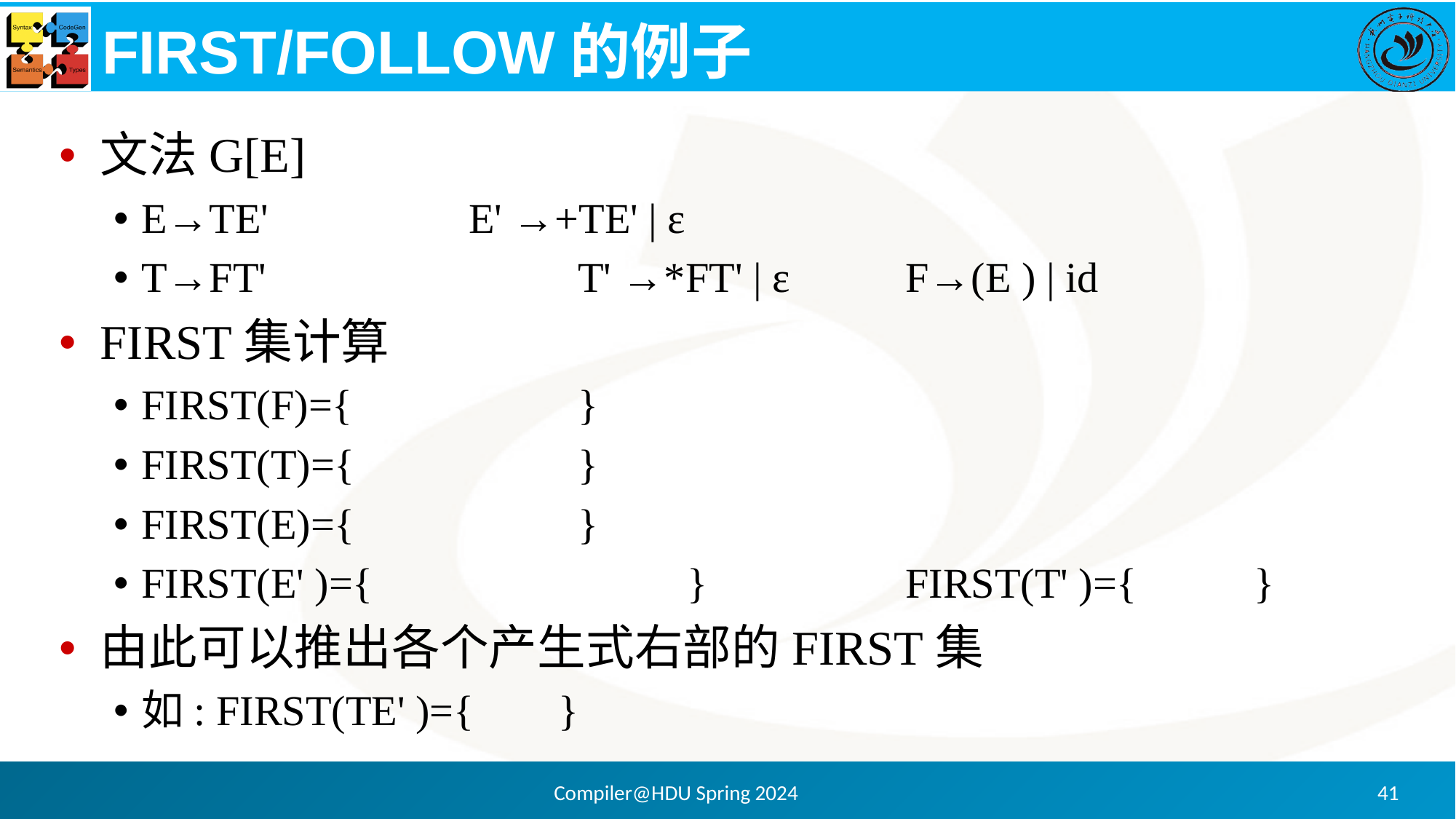

# FIRST/FOLLOW的例子
文法G[E]
E→TE' 		E' →+TE' | ε
T→FT' 		 	T' →*FT' | ε		F→(E ) | id
FIRST集计算
FIRST(F)={			}
FIRST(T)={			}
FIRST(E)={			}
FIRST(E' )={			}		FIRST(T' )={	  }
由此可以推出各个产生式右部的FIRST集
如: FIRST(TE' )={        }
Compiler@HDU Spring 2024
41